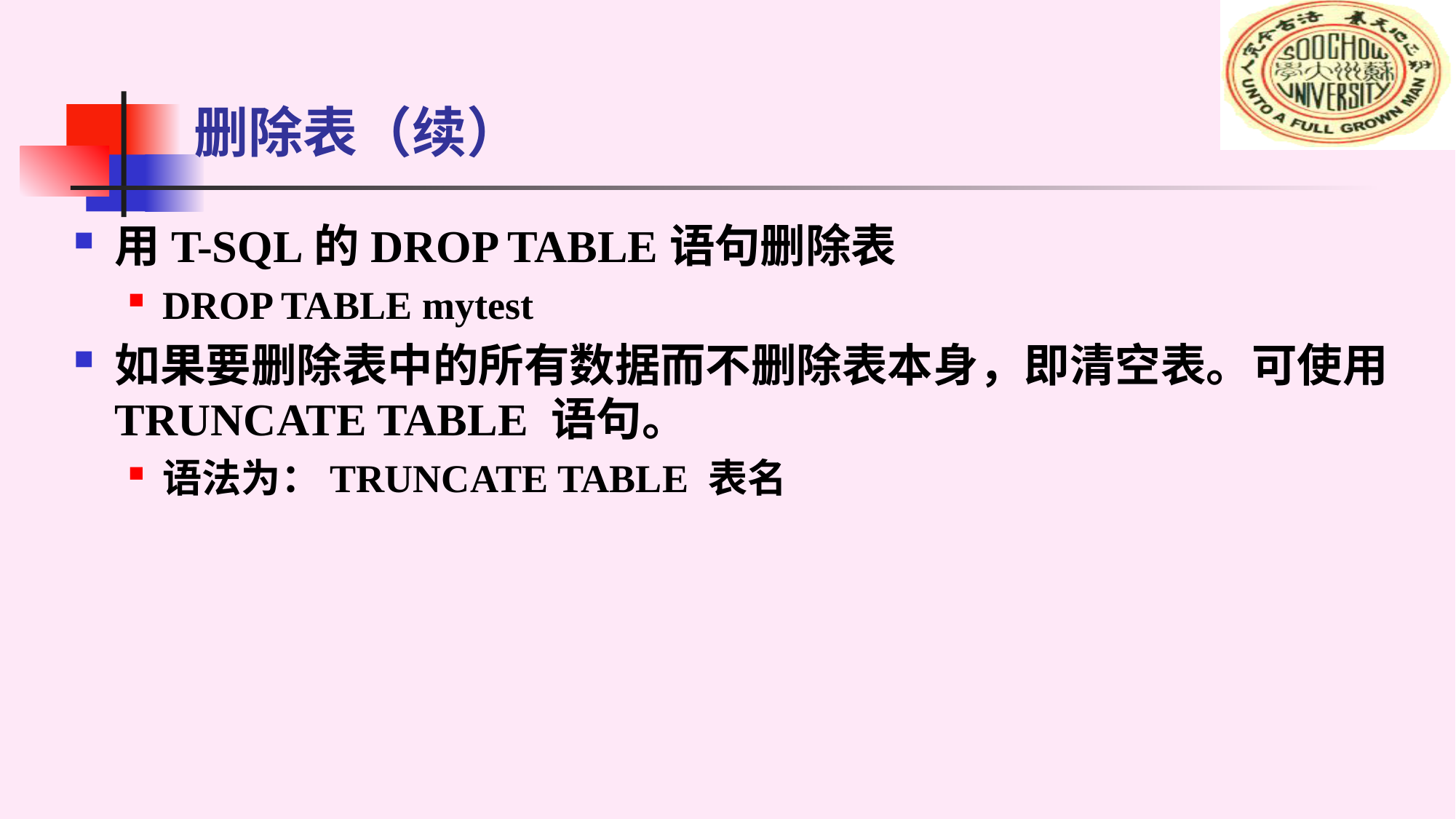

# 删除表（续）
用T-SQL的DROP TABLE语句删除表
DROP TABLE mytest
如果要删除表中的所有数据而不删除表本身，即清空表。可使用TRUNCATE TABLE 语句。
语法为：TRUNCATE TABLE 表名